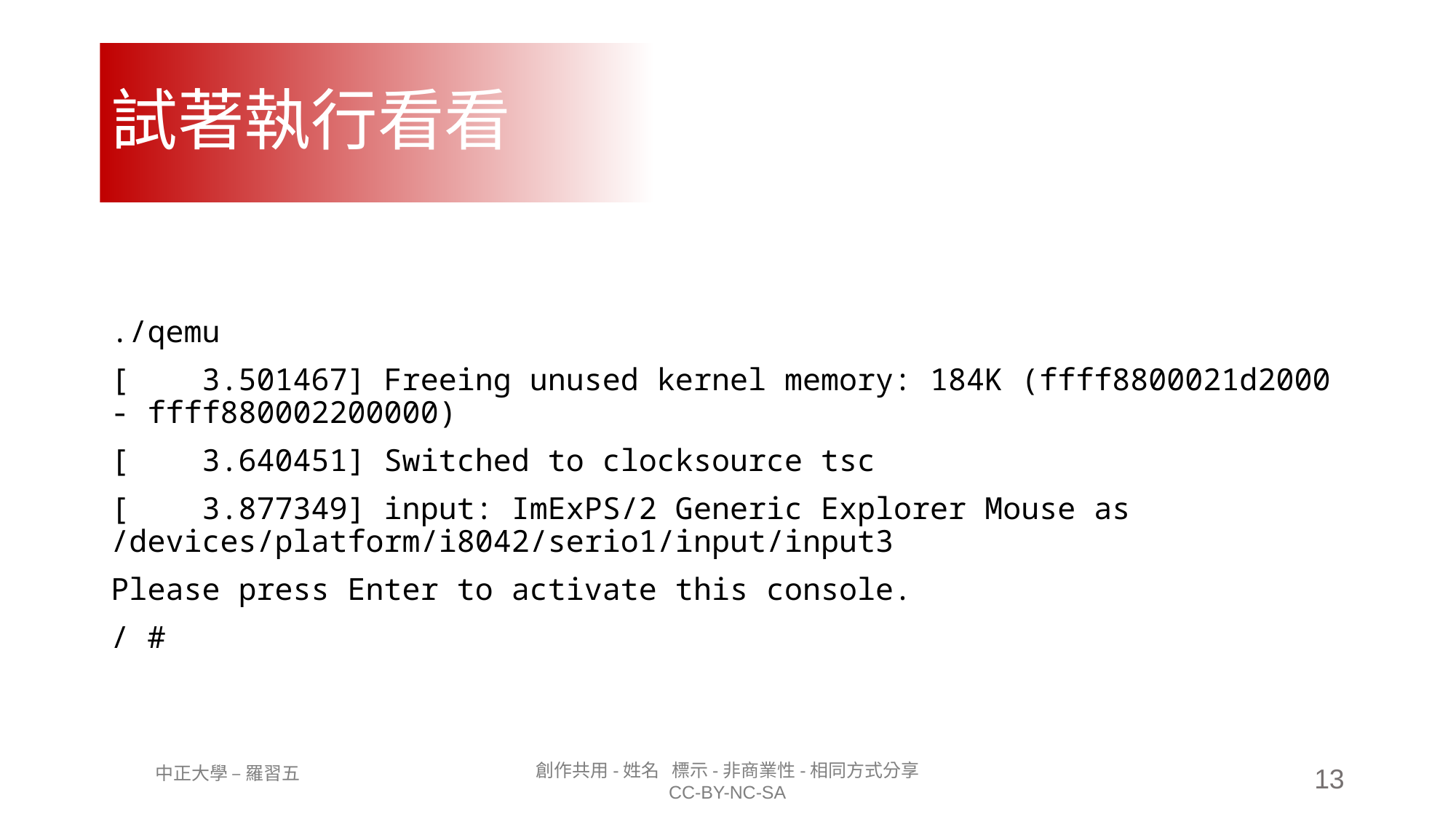

# 試著執行看看
./qemu
[    3.501467] Freeing unused kernel memory: 184K (ffff8800021d2000 - ffff880002200000)
[    3.640451] Switched to clocksource tsc
[    3.877349] input: ImExPS/2 Generic Explorer Mouse as /devices/platform/i8042/serio1/input/input3
Please press Enter to activate this console.
/ #